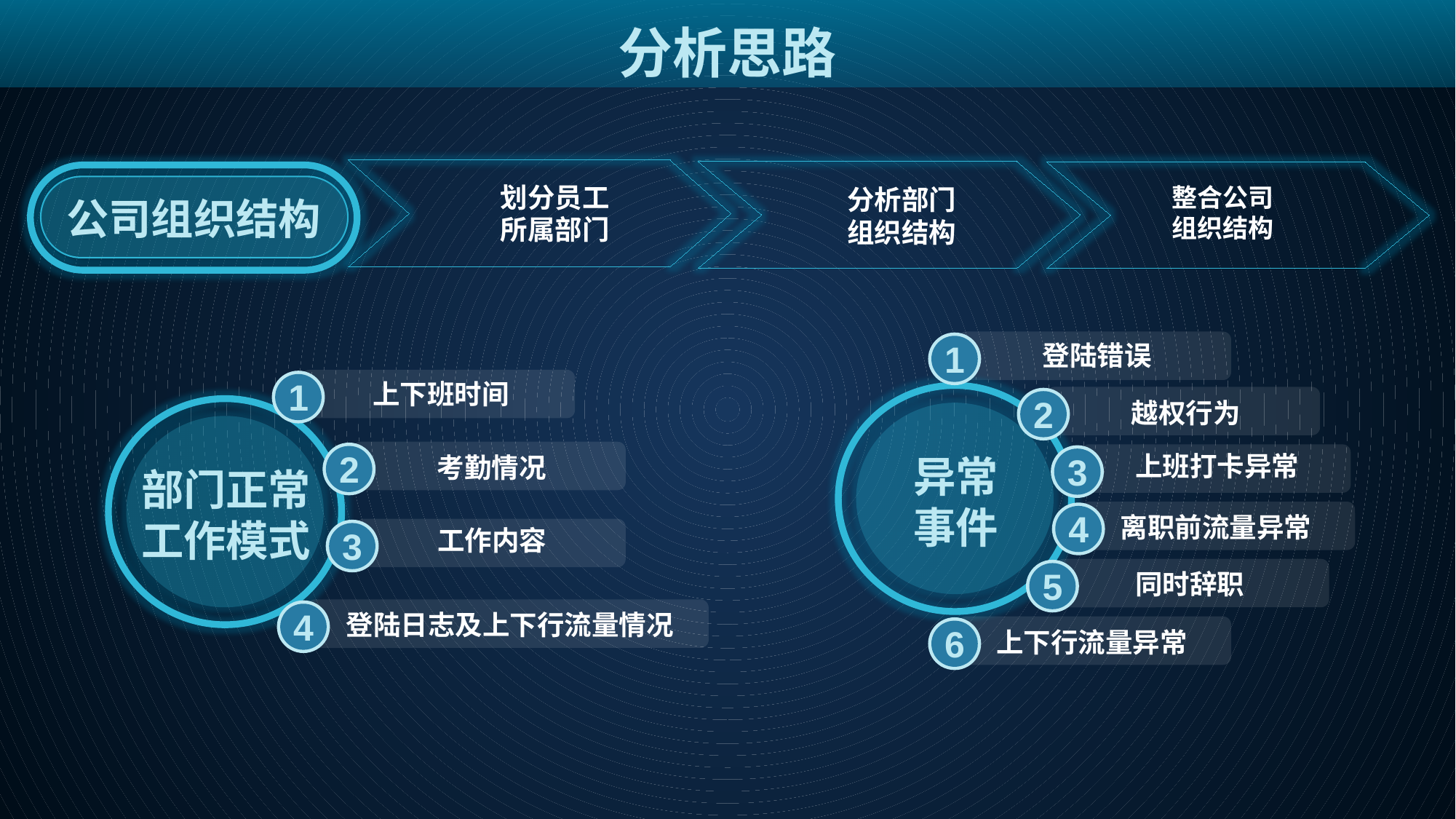

分析思路

划分员工
所属部门

分析部门
组织结构

整合公司
组织结构

公司组织结构

1

登陆错误

1

上下班时间

2

越权行为

2

上班打卡异常

3

异常
事件
考勤情况
部门正常
工作模式

4

离职前流量异常
工作内容

3

5

同时辞职

4

登陆日志及上下行流量情况

6

上下行流量异常